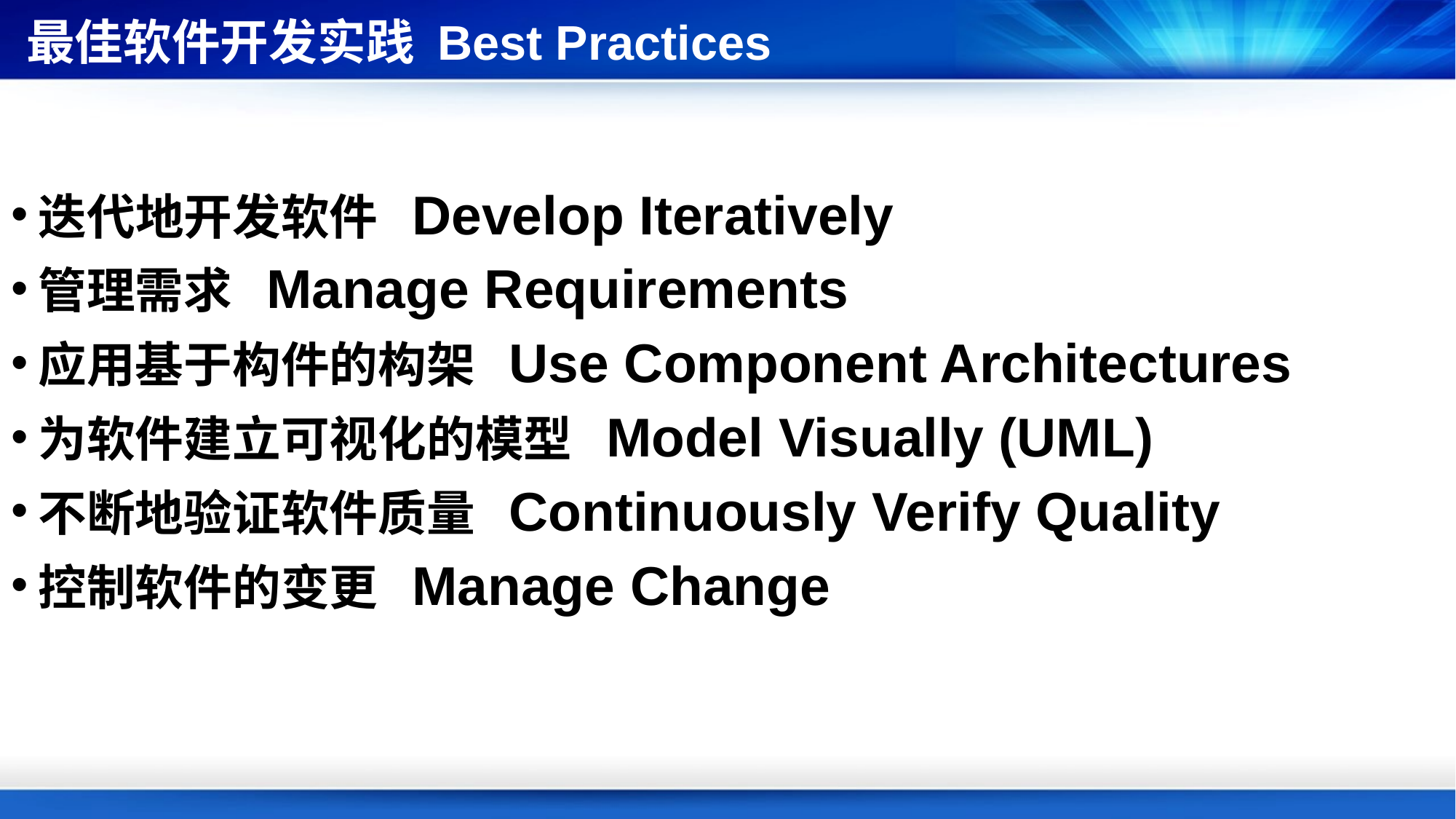

# 最佳软件开发实践 Best Practices
迭代地开发软件  Develop Iteratively
管理需求  Manage Requirements
应用基于构件的构架  Use Component Architectures
为软件建立可视化的模型  Model Visually (UML)
不断地验证软件质量  Continuously Verify Quality
控制软件的变更  Manage Change